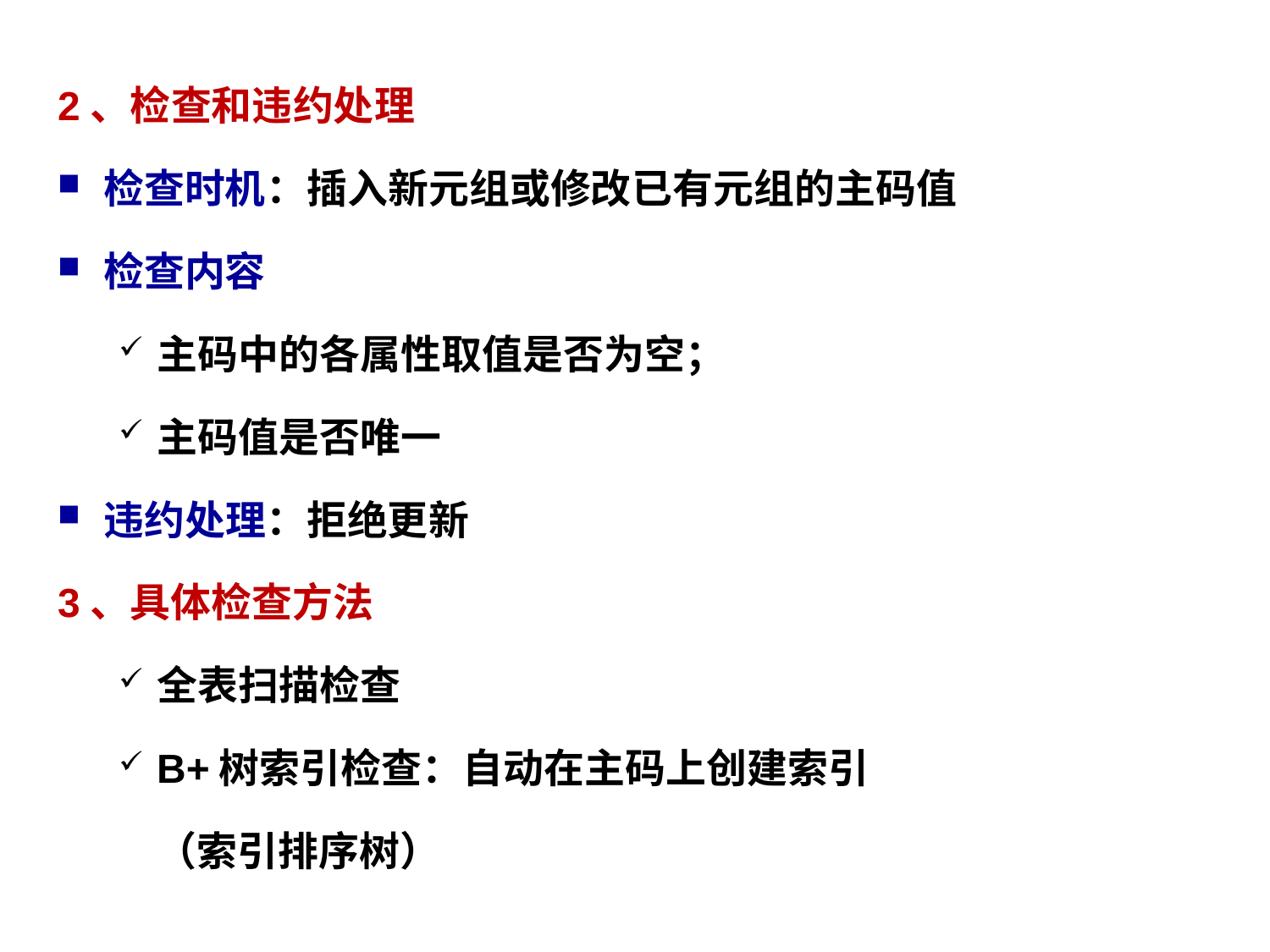

2、检查和违约处理
检查时机：插入新元组或修改已有元组的主码值
检查内容
主码中的各属性取值是否为空；
主码值是否唯一
违约处理：拒绝更新
3、具体检查方法
全表扫描检查
B+树索引检查：自动在主码上创建索引
   （索引排序树）